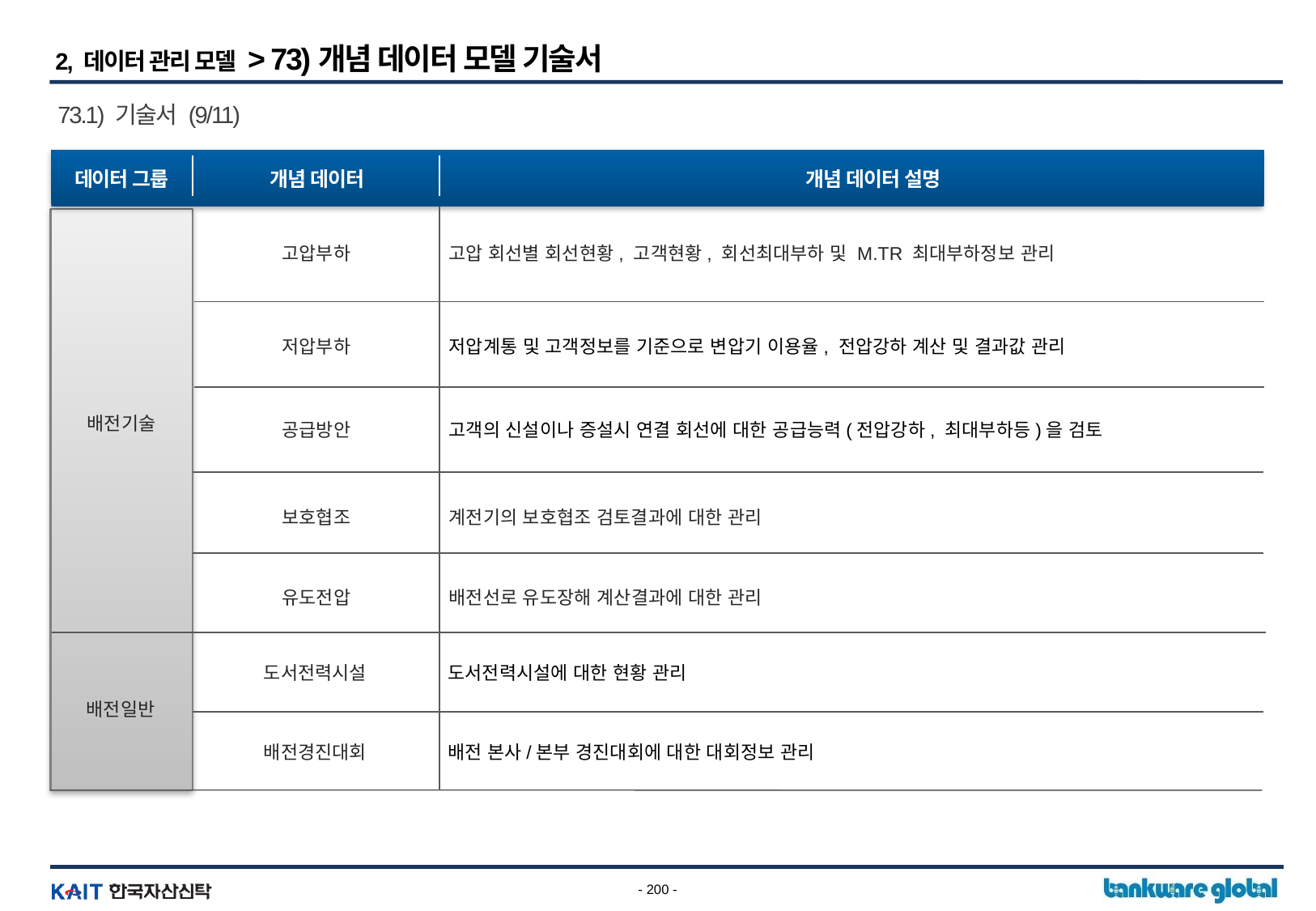

2, 데이터 관리 모델 > 73)개념 데이터 모델 기술서
73.1) 기술서 (9/11)
데이터 그룹

개념 데이터
개념 데이터 설명
배전기술

고압부하
고압 회선별 회선현황, 고객현황, 회선최대부하 및 M.TR 최대부하정보 관리
저압부하
저압계통 및 고객정보를 기준으로 변압기 이용율, 전압강하 계산 및 결과값 관리
공급방안
고객의 신설이나 증설시 연결 회선에 대한 공급능력(전압강하, 최대부하등)을 검토
보호협조
계전기의 보호협조 검토결과에 대한 관리
유도전압
배전선로 유도장해 계산결과에 대한 관리
배전일반
도서전력시설
도서전력시설에 대한 현황 관리
배전경진대회
배전 본사/본부 경진대회에 대한 대회정보 관리